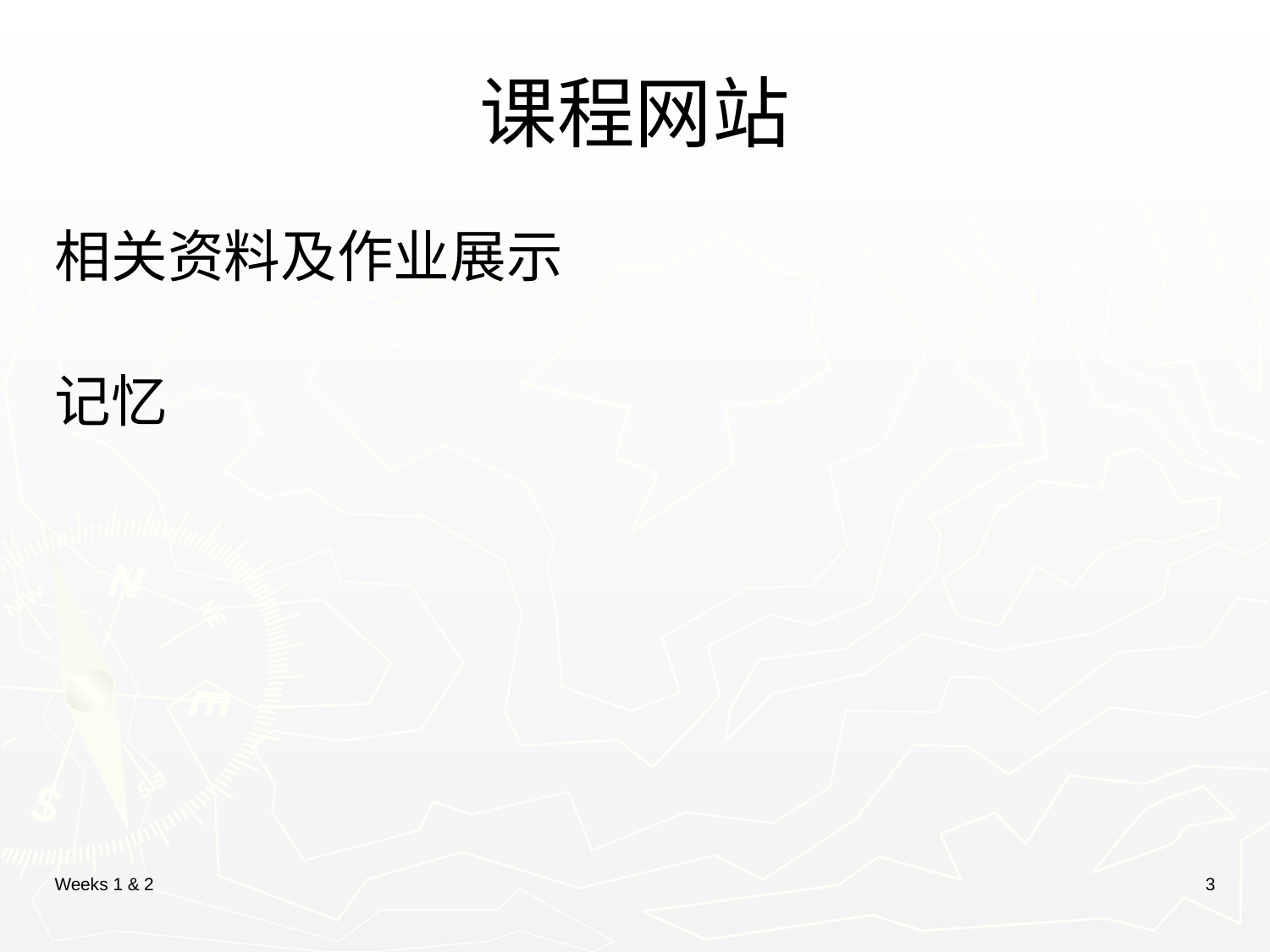

# 课程网站
相关资料及作业展示

记忆

Weeks 1 & 2
3